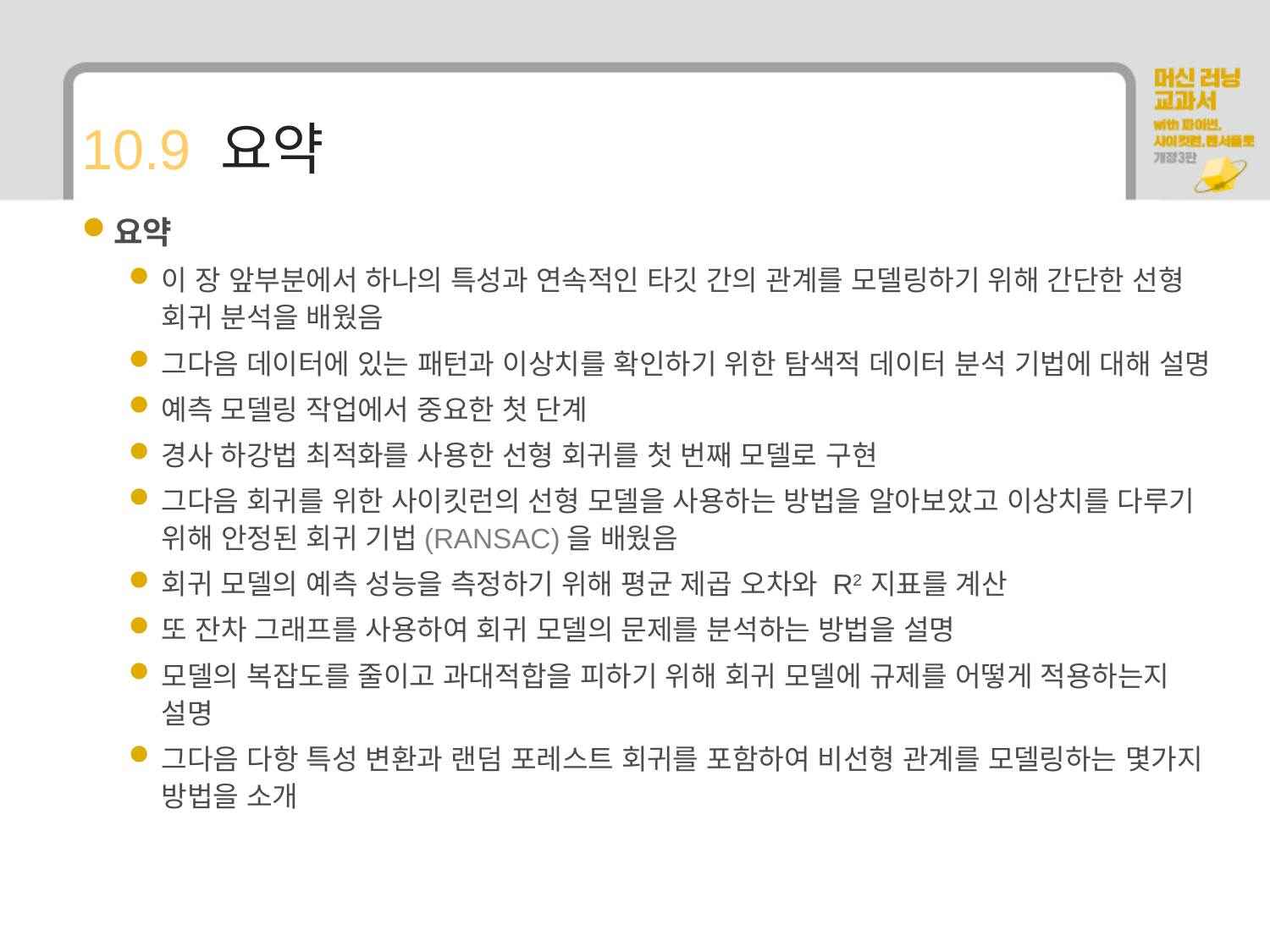

# 10.9 요약
요약
이 장 앞부분에서 하나의 특성과 연속적인 타깃 간의 관계를 모델링하기 위해 간단한 선형 회귀 분석을 배웠음
그다음 데이터에 있는 패턴과 이상치를 확인하기 위한 탐색적 데이터 분석 기법에 대해 설명
예측 모델링 작업에서 중요한 첫 단계
경사 하강법 최적화를 사용한 선형 회귀를 첫 번째 모델로 구현
그다음 회귀를 위한 사이킷런의 선형 모델을 사용하는 방법을 알아보았고 이상치를 다루기 위해 안정된 회귀 기법(RANSAC)을 배웠음
회귀 모델의 예측 성능을 측정하기 위해 평균 제곱 오차와 R2 지표를 계산
또 잔차 그래프를 사용하여 회귀 모델의 문제를 분석하는 방법을 설명
모델의 복잡도를 줄이고 과대적합을 피하기 위해 회귀 모델에 규제를 어떻게 적용하는지 설명
그다음 다항 특성 변환과 랜덤 포레스트 회귀를 포함하여 비선형 관계를 모델링하는 몇가지 방법을 소개